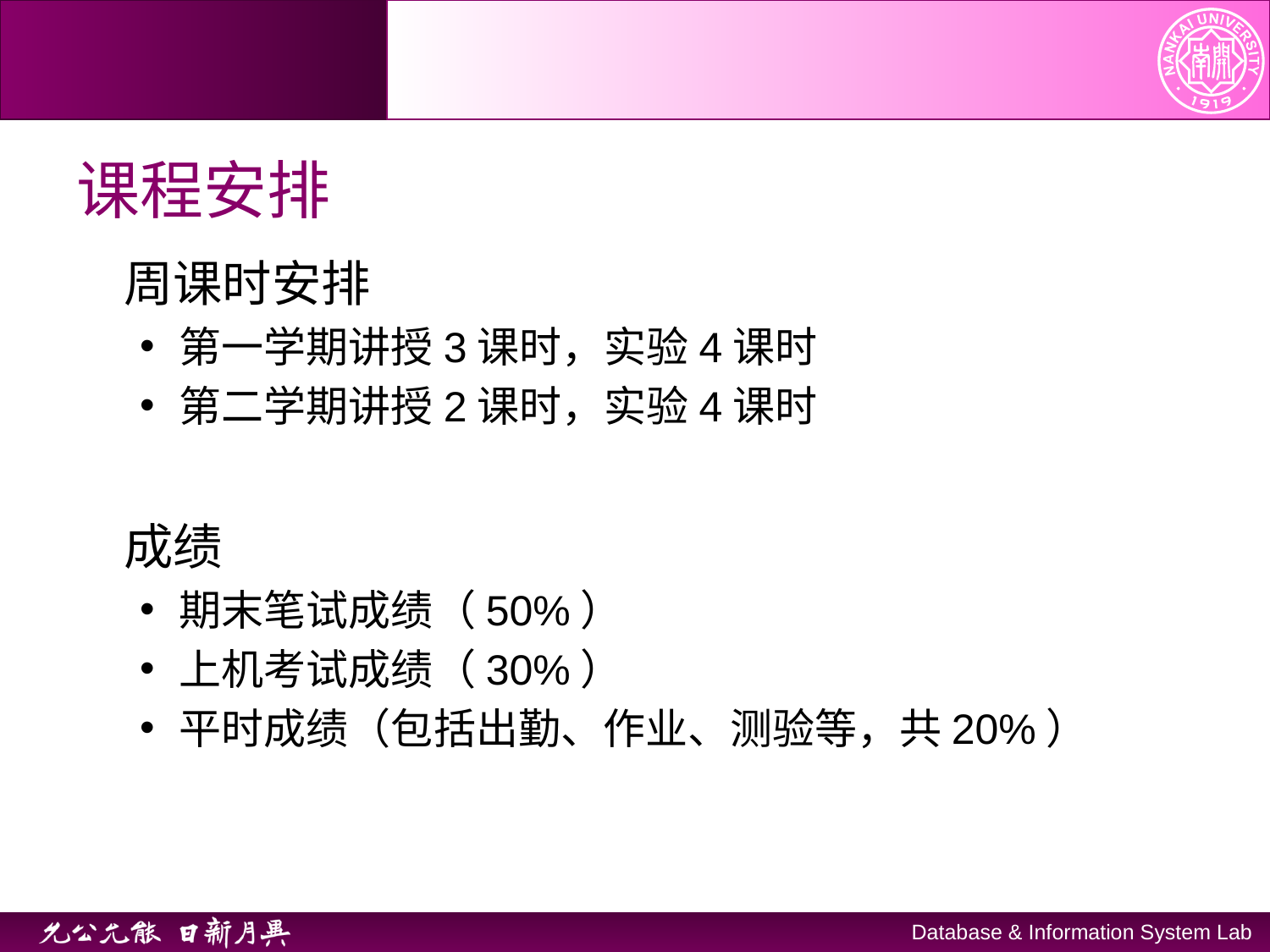

# 课程安排
周课时安排
第一学期讲授3课时，实验4课时
第二学期讲授2课时，实验4课时

成绩
期末笔试成绩（50%）
上机考试成绩（30%）
平时成绩（包括出勤、作业、测验等，共20%）